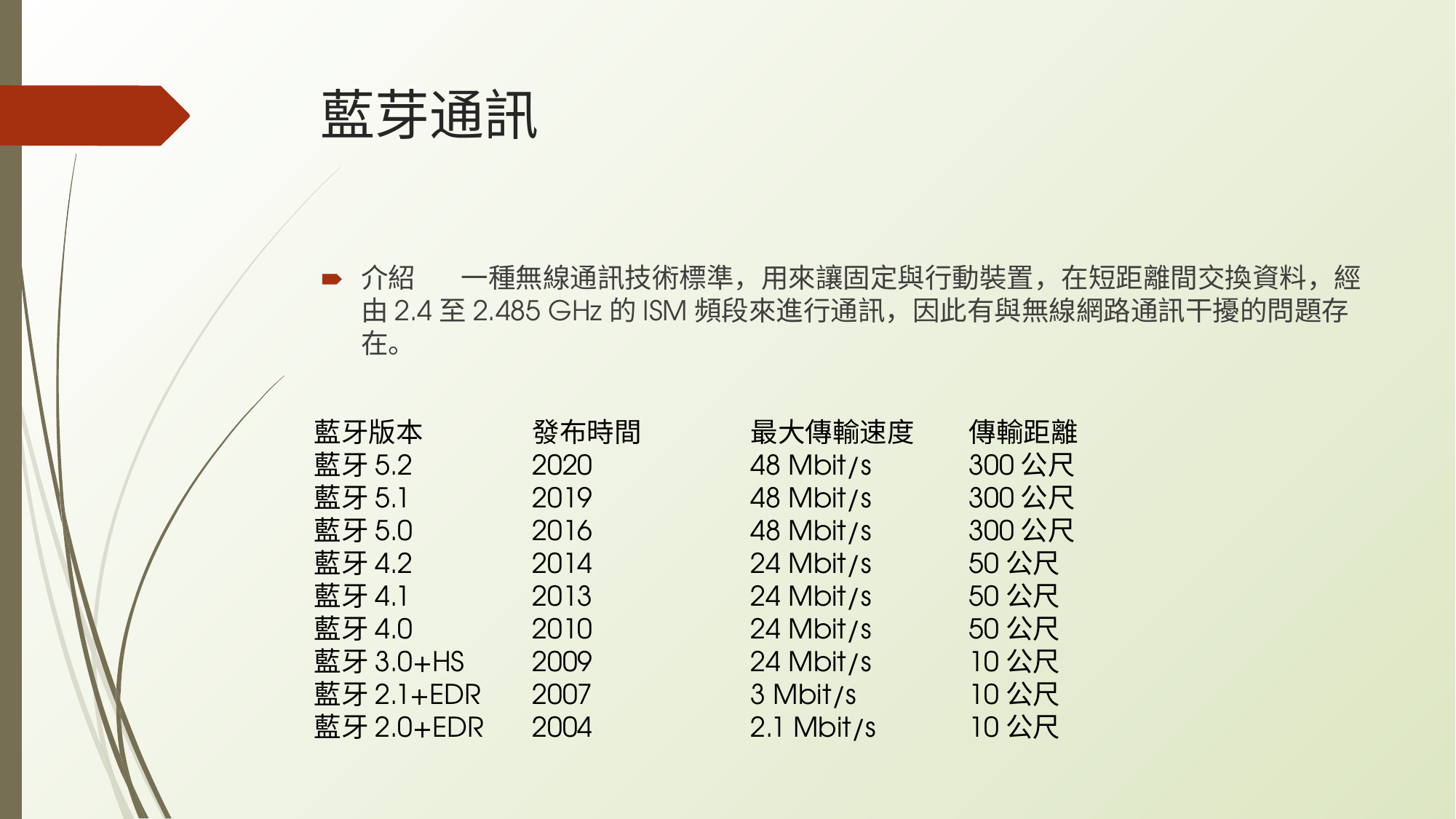

# 藍芽通訊
介紹      一種無線通訊技術標準，用來讓固定與行動裝置，在短距離間交換資料，經由2.4至2.485 GHz的ISM頻段來進行通訊，因此有與無線網路通訊干擾的問題存在。

藍牙版本	發布時間	最大傳輸速度	傳輸距離
藍牙5.2		2020		48 Mbit/s	300公尺
藍牙5.1		2019		48 Mbit/s	300公尺
藍牙5.0		2016		48 Mbit/s	300公尺
藍牙4.2		2014		24 Mbit/s	50公尺
藍牙4.1		2013		24 Mbit/s	50公尺
藍牙4.0		2010		24 Mbit/s	50公尺
藍牙3.0+HS	2009		24 Mbit/s	10公尺
藍牙2.1+EDR	2007		3 Mbit/s		10公尺
藍牙2.0+EDR	2004		2.1 Mbit/s	10公尺